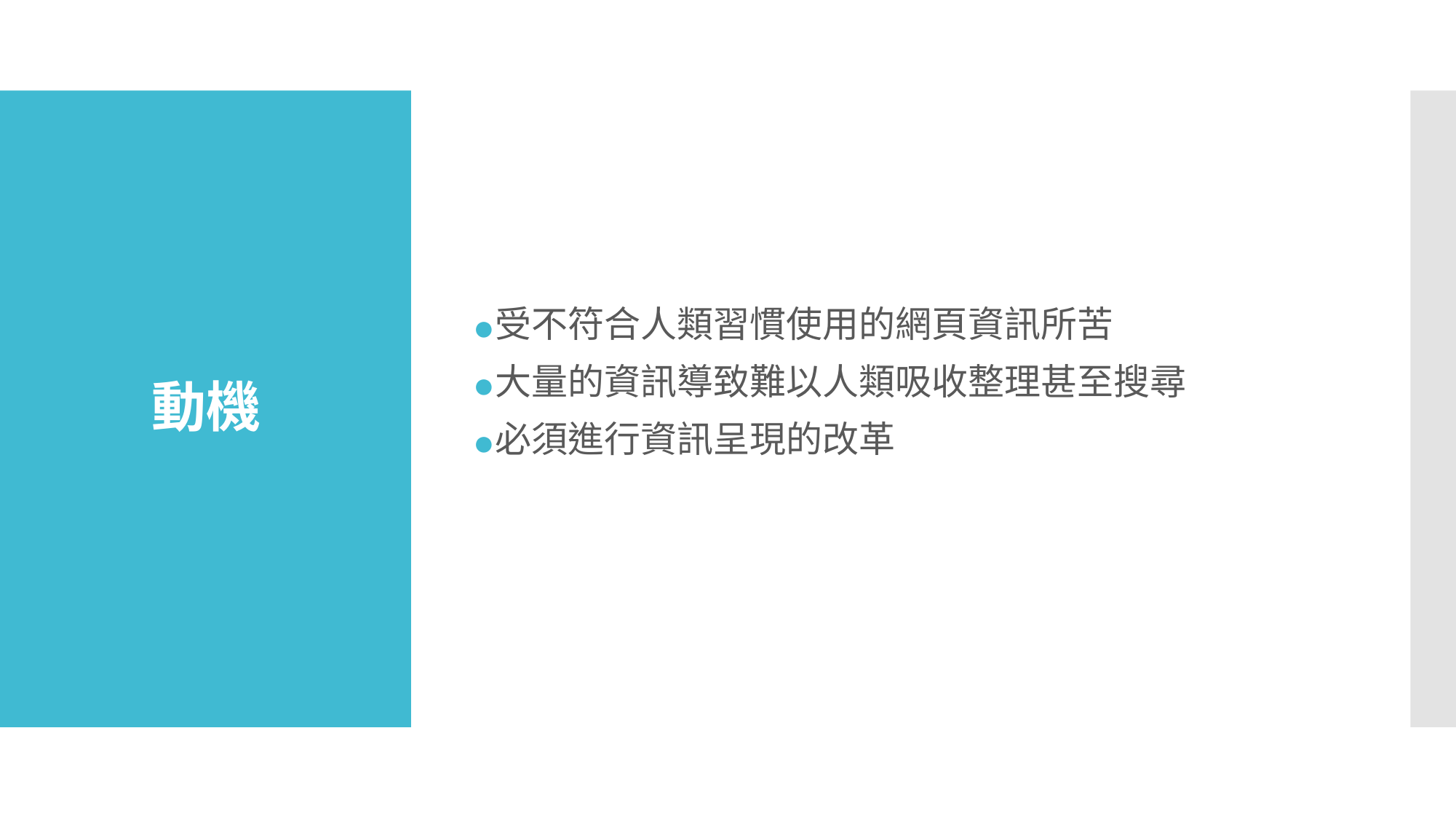

受不符合人類習慣使用的網頁資訊所苦
大量的資訊導致難以人類吸收整理甚至搜尋
必須進行資訊呈現的改革

# 動機